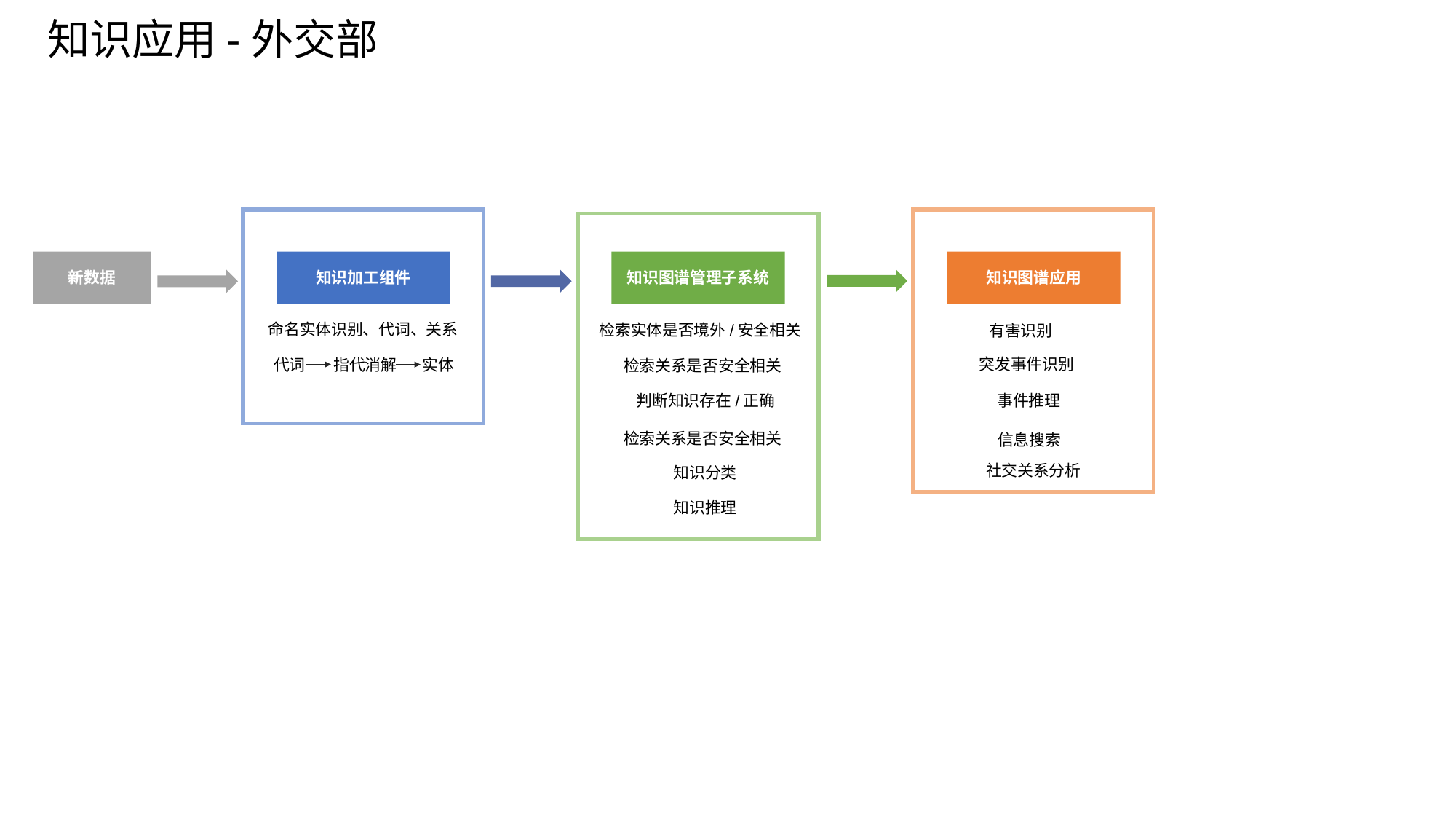

# 知识应用-外交部

新数据
知识加工组件
知识图谱应用
知识图谱管理子系统

命名实体识别、代词、关系
检索实体是否境外/安全相关
有害识别
突发事件识别
指代消解
实体
代词
检索关系是否安全相关
事件推理
判断知识存在/正确
检索关系是否安全相关
信息搜索
社交关系分析
知识分类
知识推理